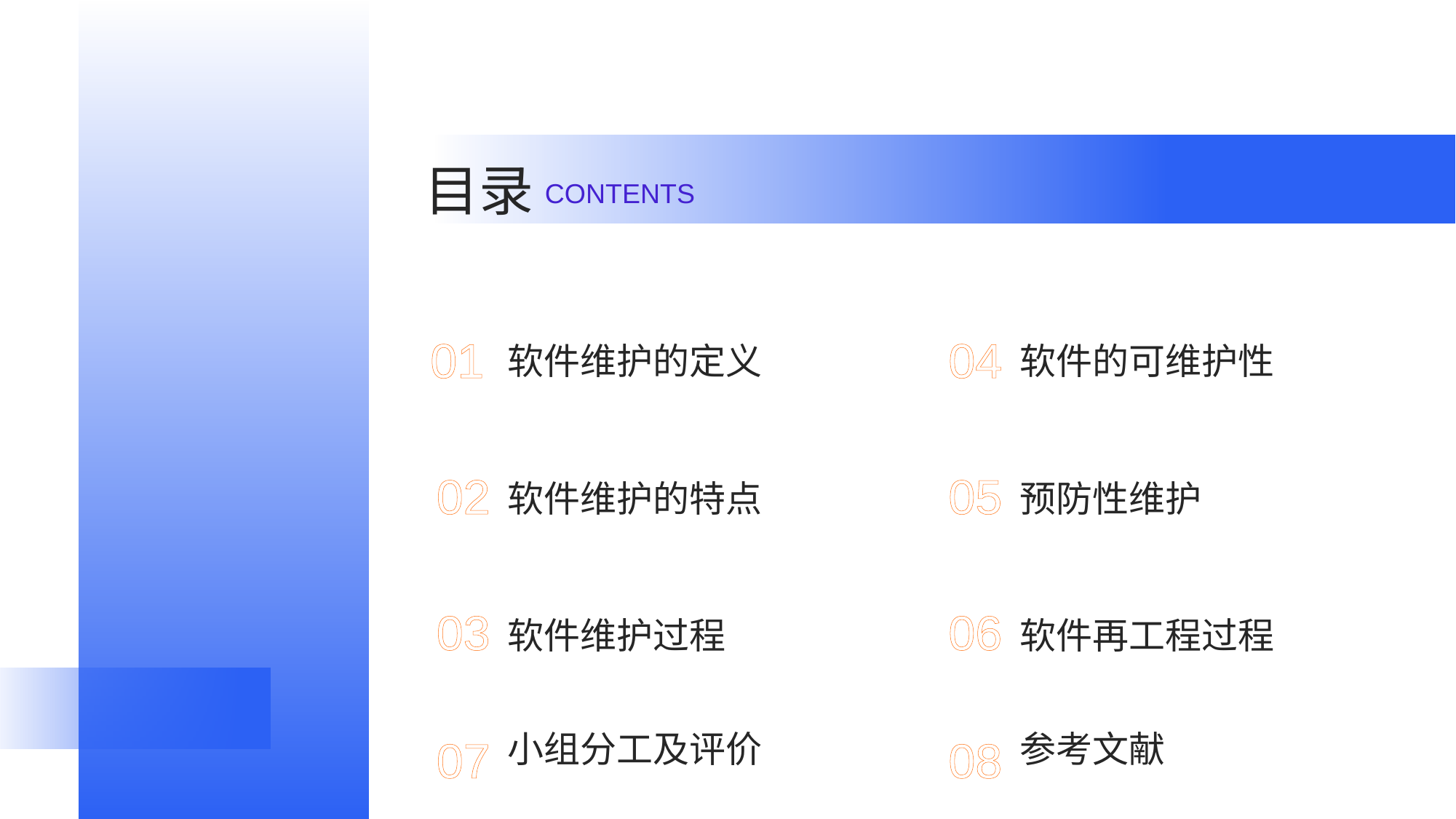

目录
CONTENTS
01
04
软件维护的定义
软件的可维护性
02
05
软件维护的特点
预防性维护
03

07
06

08
软件维护过程

小组分工及评价
软件再工程过程

参考文献